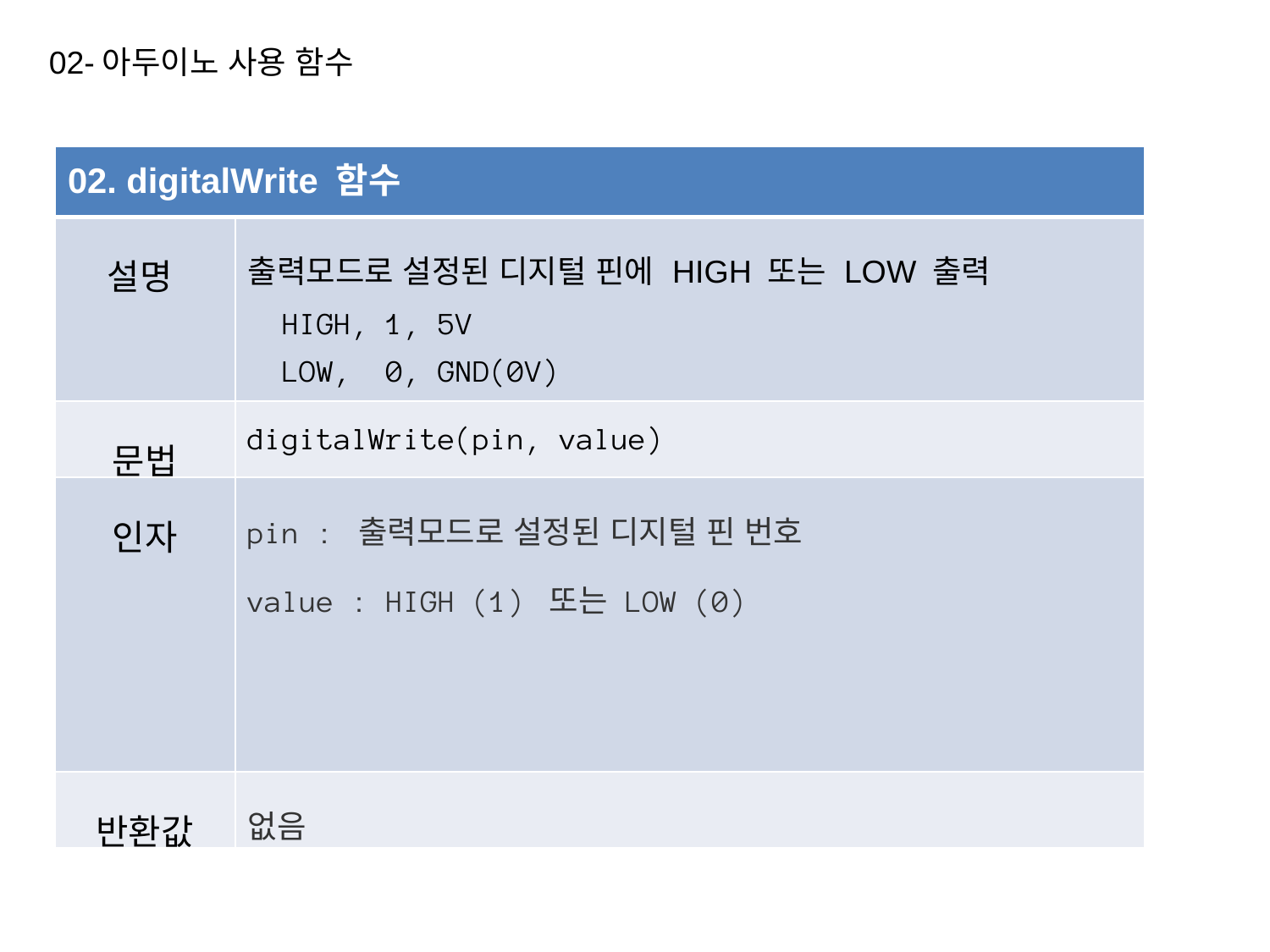

02-아두이노 사용 함수
| 02. digitalWrite 함수 |  |
| --- | --- |
| 설명 | 출력모드로 설정된 디지털 핀에 HIGH 또는 LOW 출력 HIGH, 1, 5V LOW, 0, GND(0V) |
| 문법 | digitalWrite(pin, value) |
| 인자 | pin : 출력모드로 설정된 디지털 핀 번호 value : HIGH (1) 또는 LOW (0) |
| 반환값 | 없음 |